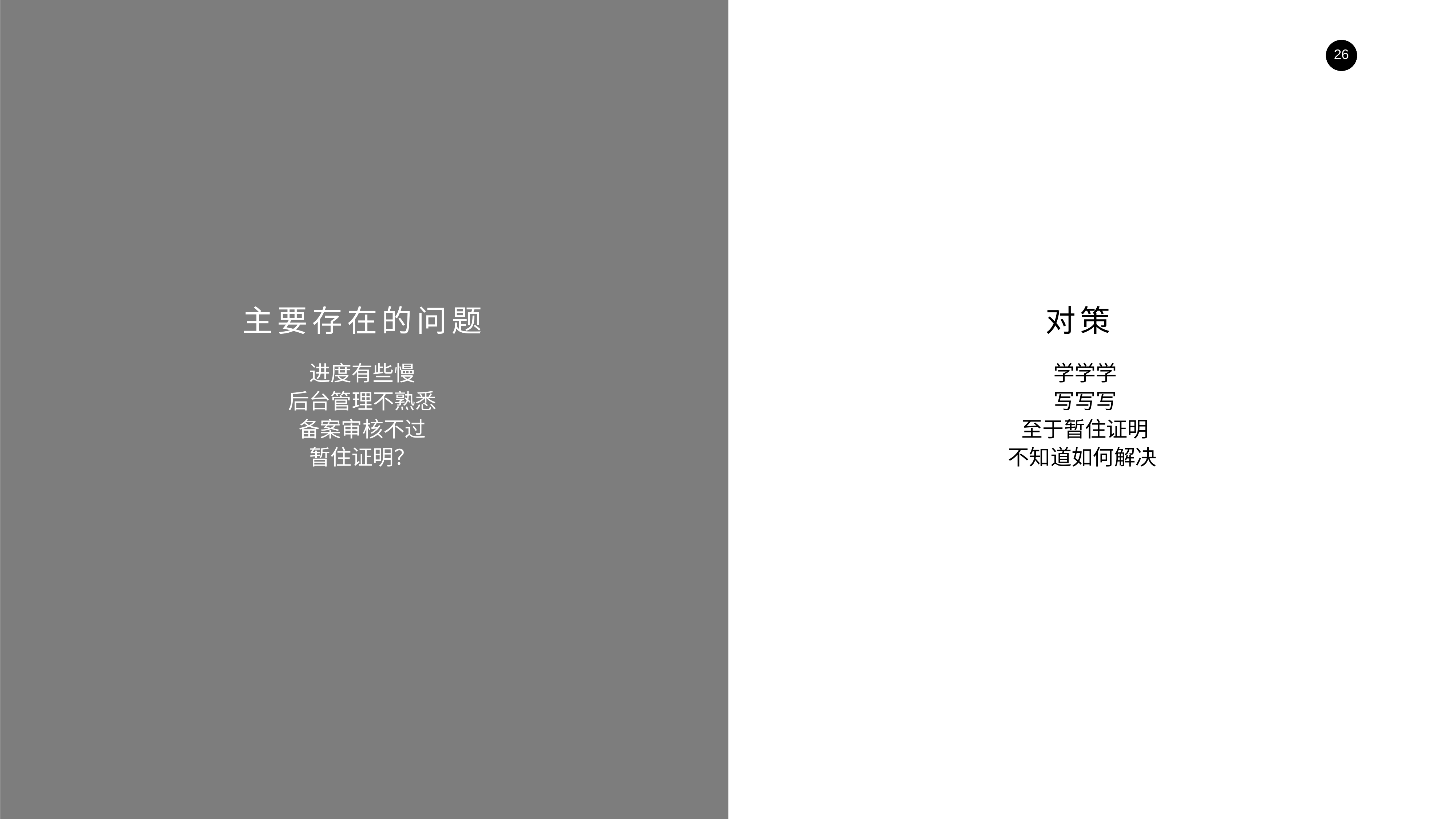

主要存在的问题
对策E
进度有些慢
后台管理不熟悉
备案审核不过
暂住证明？
学学学
写写写
至于暂住证明
不知道如何解决